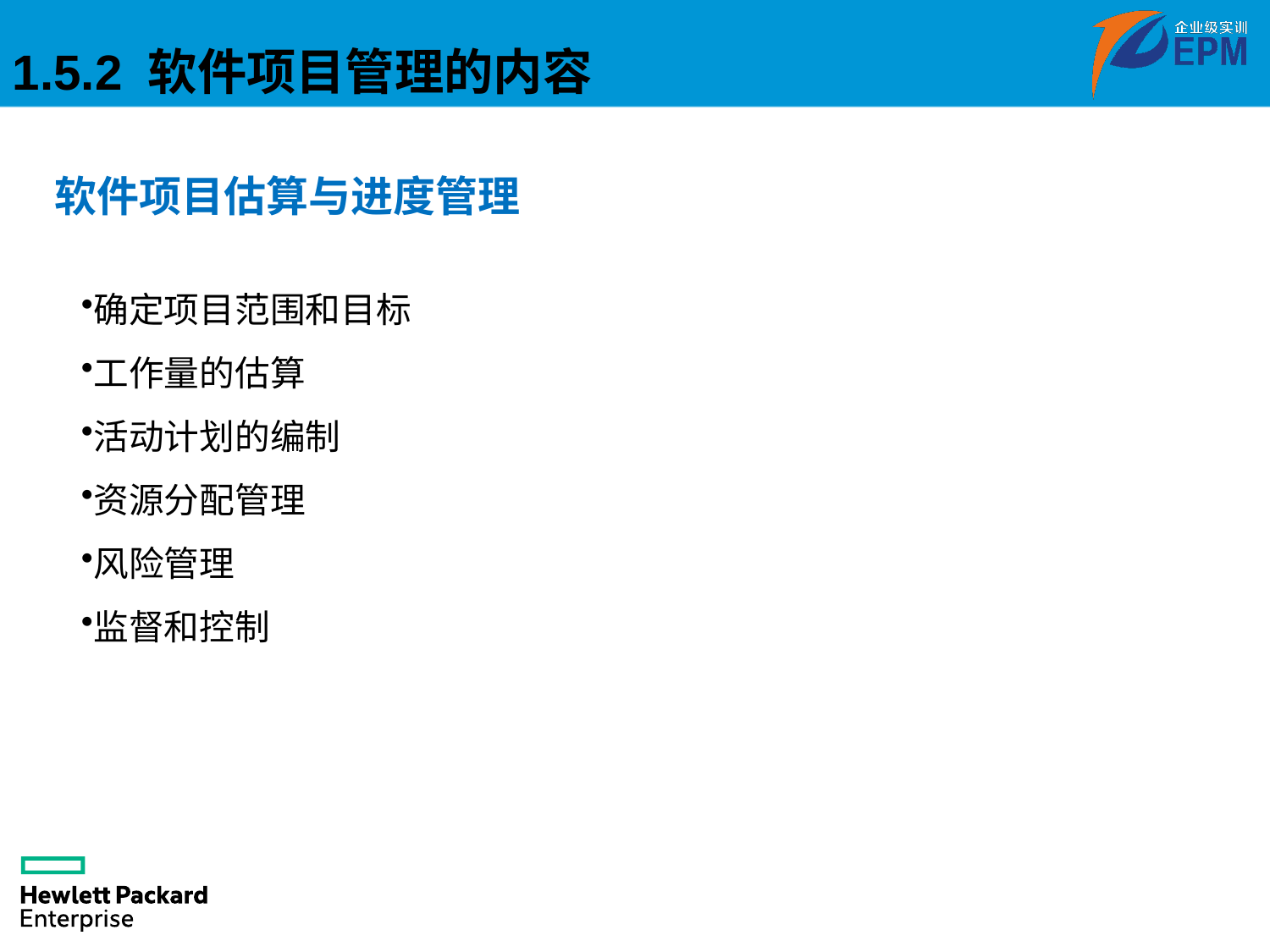

1.5.2 软件项目管理的内容
软件项目估算与进度管理
确定项目范围和目标
工作量的估算
活动计划的编制
资源分配管理
风险管理
监督和控制